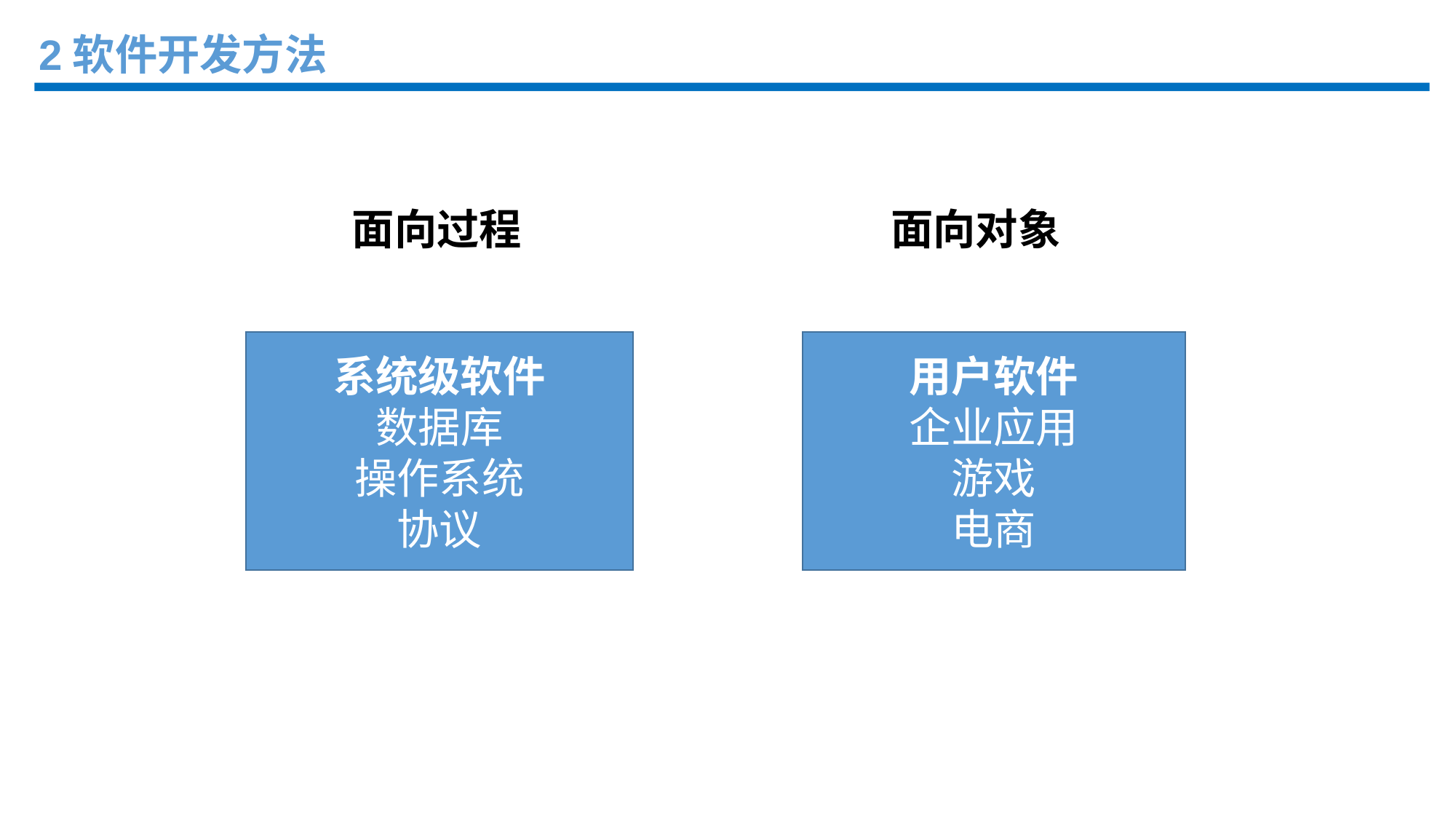

2软件开发方法
面向过程
面向对象
系统级软件
数据库
操作系统
协议
用户软件
企业应用
游戏
电商